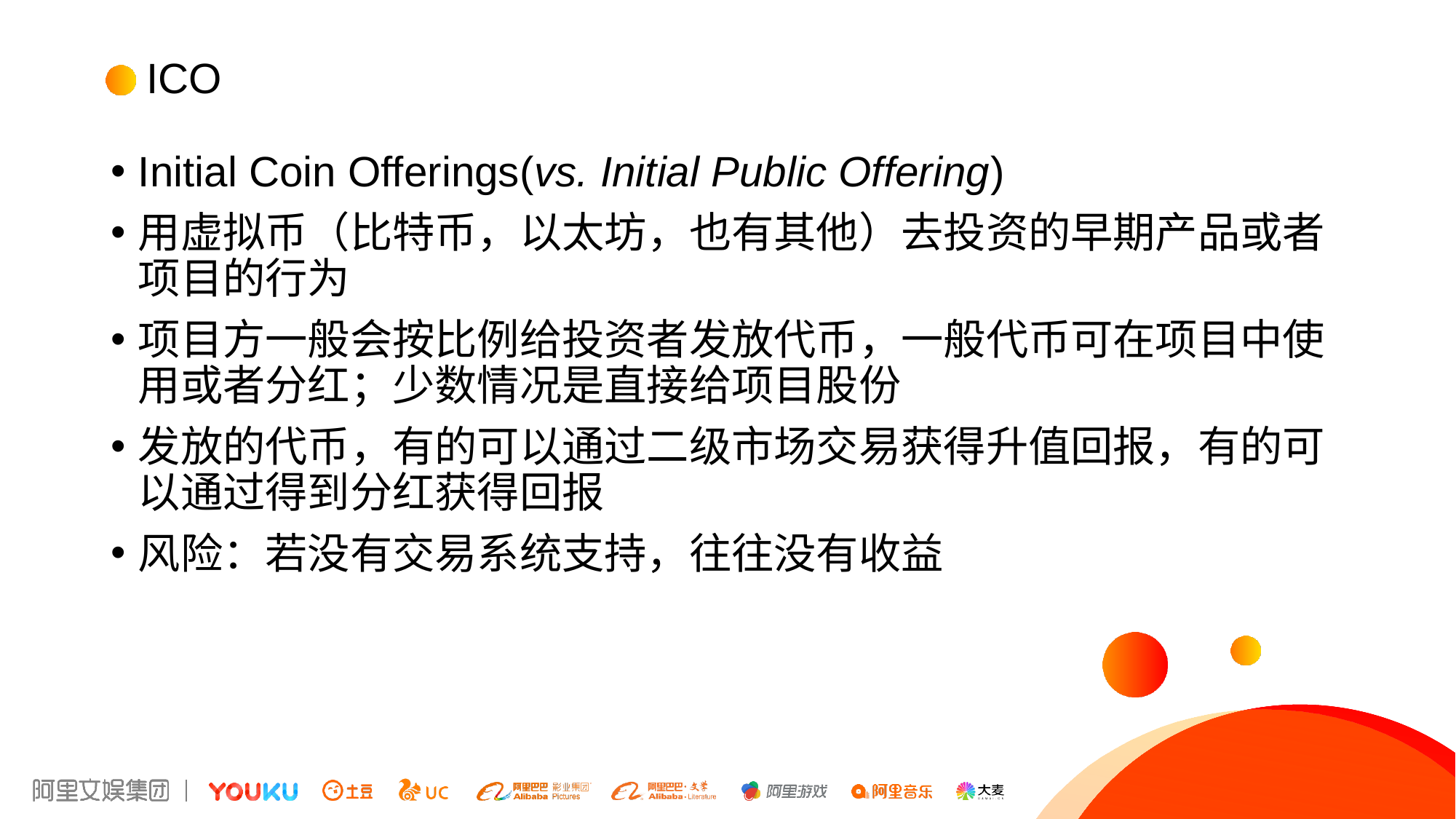

# ICO
Initial Coin Offerings(vs. Initial Public Offering)
用虚拟币（比特币，以太坊，也有其他）去投资的早期产品或者项目的行为
项目方一般会按比例给投资者发放代币，一般代币可在项目中使用或者分红；少数情况是直接给项目股份
发放的代币，有的可以通过二级市场交易获得升值回报，有的可以通过得到分红获得回报
风险：若没有交易系统支持，往往没有收益